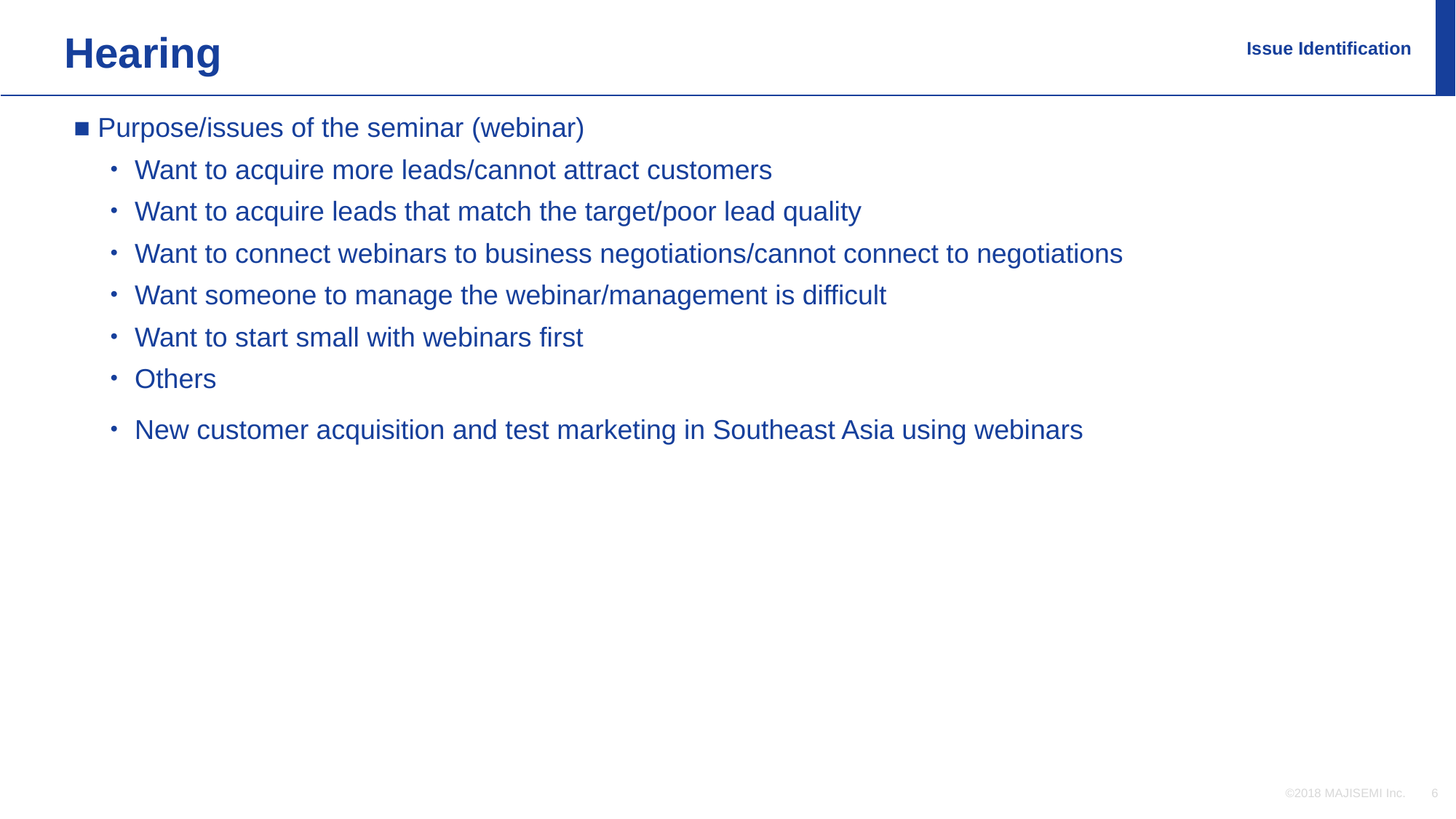

Hearing
Issue Identification
■ Purpose/issues of the seminar (webinar)
　・Want to acquire more leads/cannot attract customers
　・Want to acquire leads that match the target/poor lead quality
　・Want to connect webinars to business negotiations/cannot connect to negotiations
　・Want someone to manage the webinar/management is difficult
　・Want to start small with webinars first
　・Others
　・New customer acquisition and test marketing in Southeast Asia using webinars
©2018 MAJISEMI Inc.
6